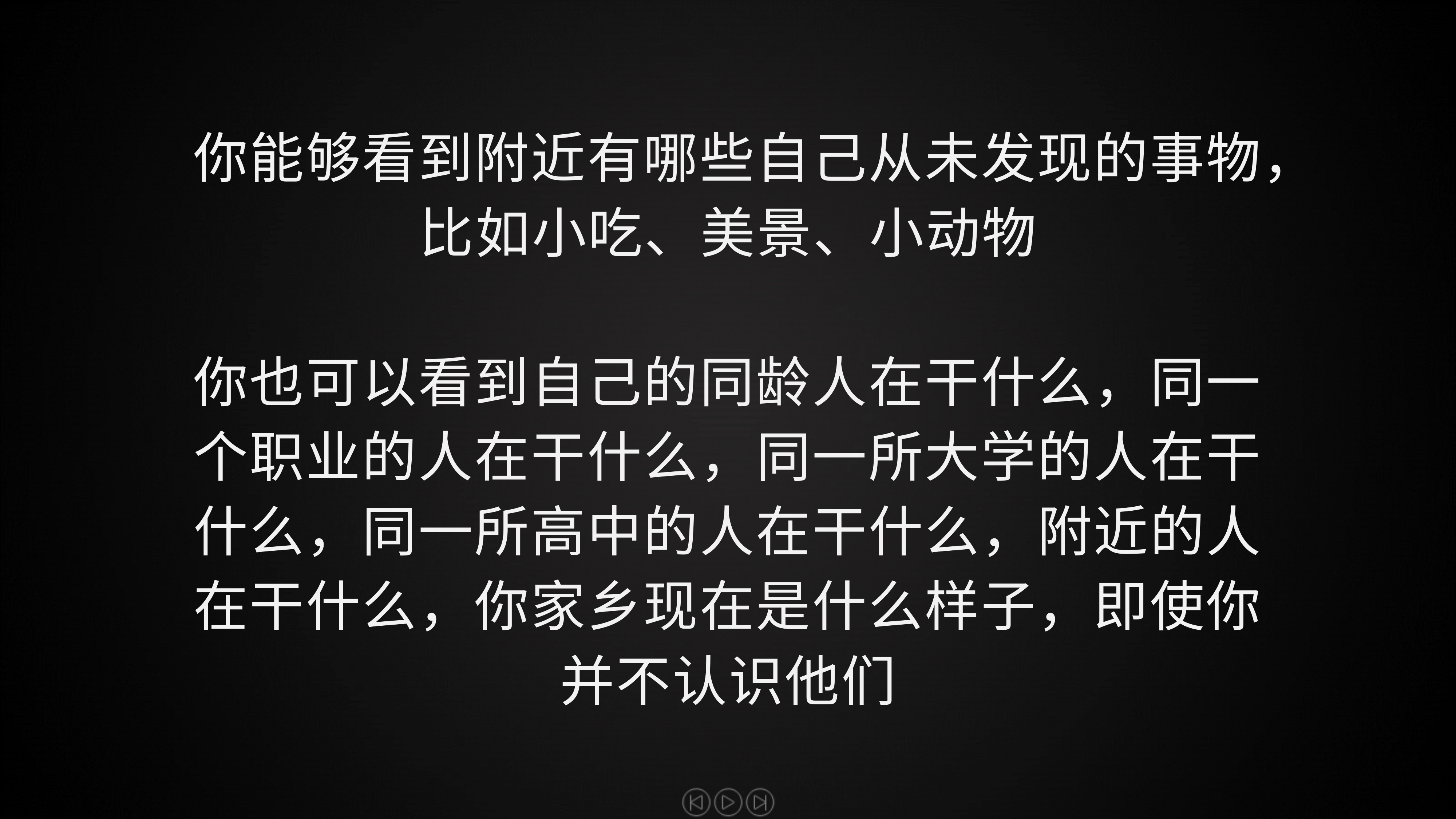

你能够看到附近有哪些自己从未发现的事物，比如小吃、美景、小动物

你也可以看到自己的同龄人在干什么，同一个职业的人在干什么，同一所大学的人在干什么，同一所高中的人在干什么，附近的人在干什么，你家乡现在是什么样子，即使你并不认识他们